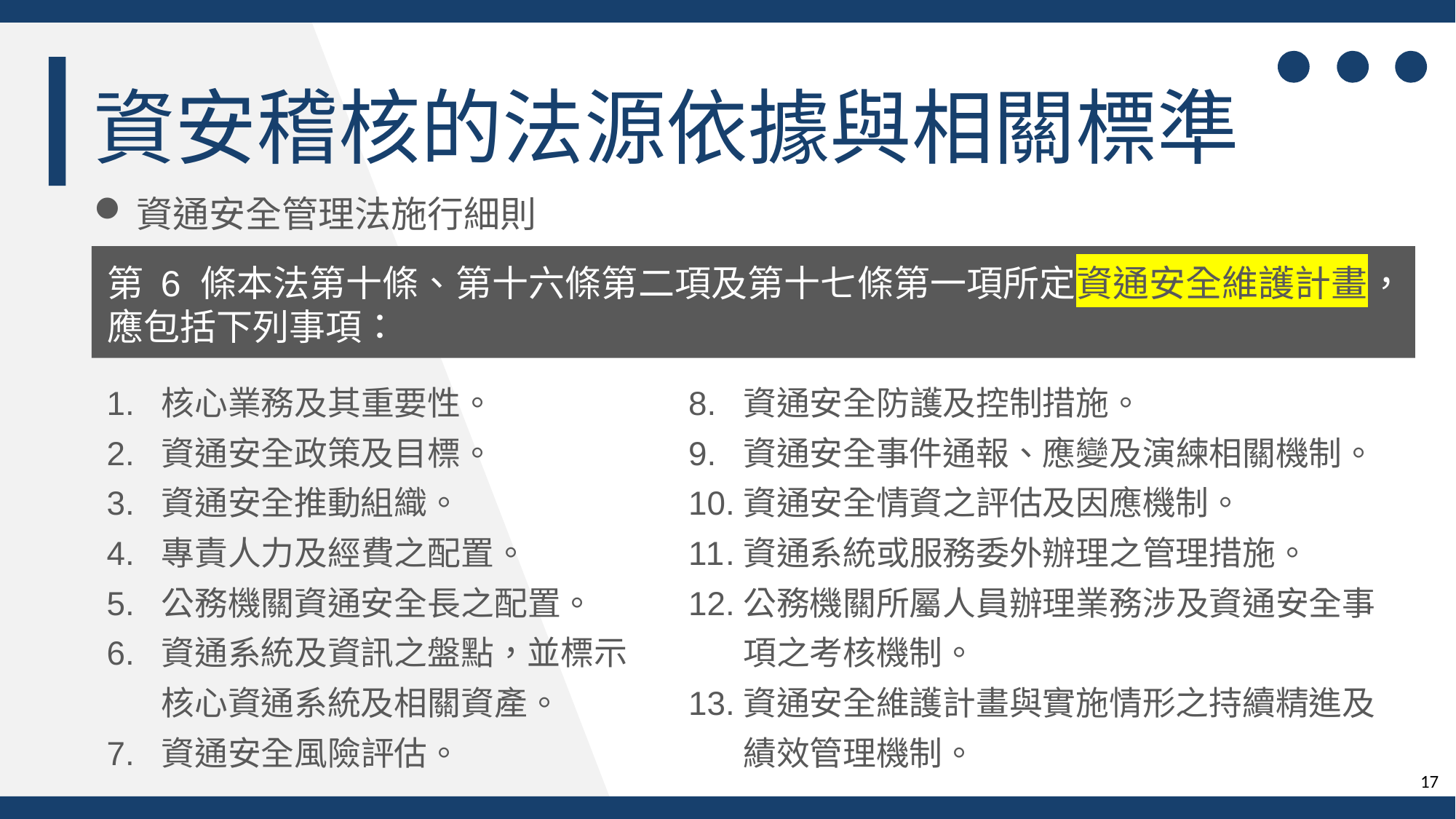

資安稽核的法源依據與相關標準
資通安全管理法施行細則

第 6 條本法第十條、第十六條第二項及第十七條第一項所定資通安全維護計畫，應包括下列事項：
核心業務及其重要性。
資通安全政策及目標。
資通安全推動組織。
專責人力及經費之配置。
公務機關資通安全長之配置。
資通系統及資訊之盤點，並標示核心資通系統及相關資產。
資通安全風險評估。
資通安全防護及控制措施。
資通安全事件通報、應變及演練相關機制。
資通安全情資之評估及因應機制。
資通系統或服務委外辦理之管理措施。
公務機關所屬人員辦理業務涉及資通安全事項之考核機制。
資通安全維護計畫與實施情形之持續精進及績效管理機制。